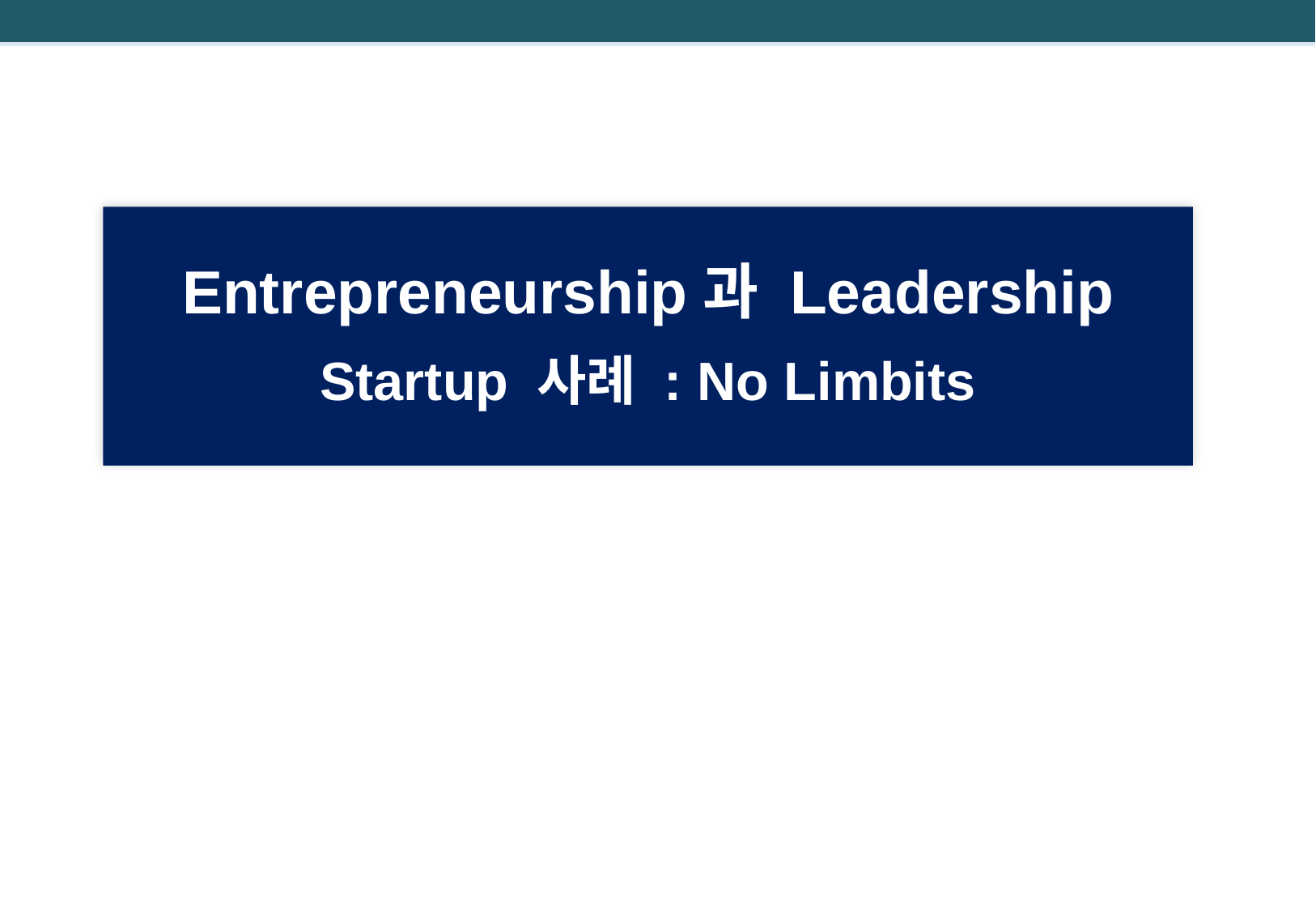

Entrepreneurship과 Leadership

Startup 사례 : No Limbits